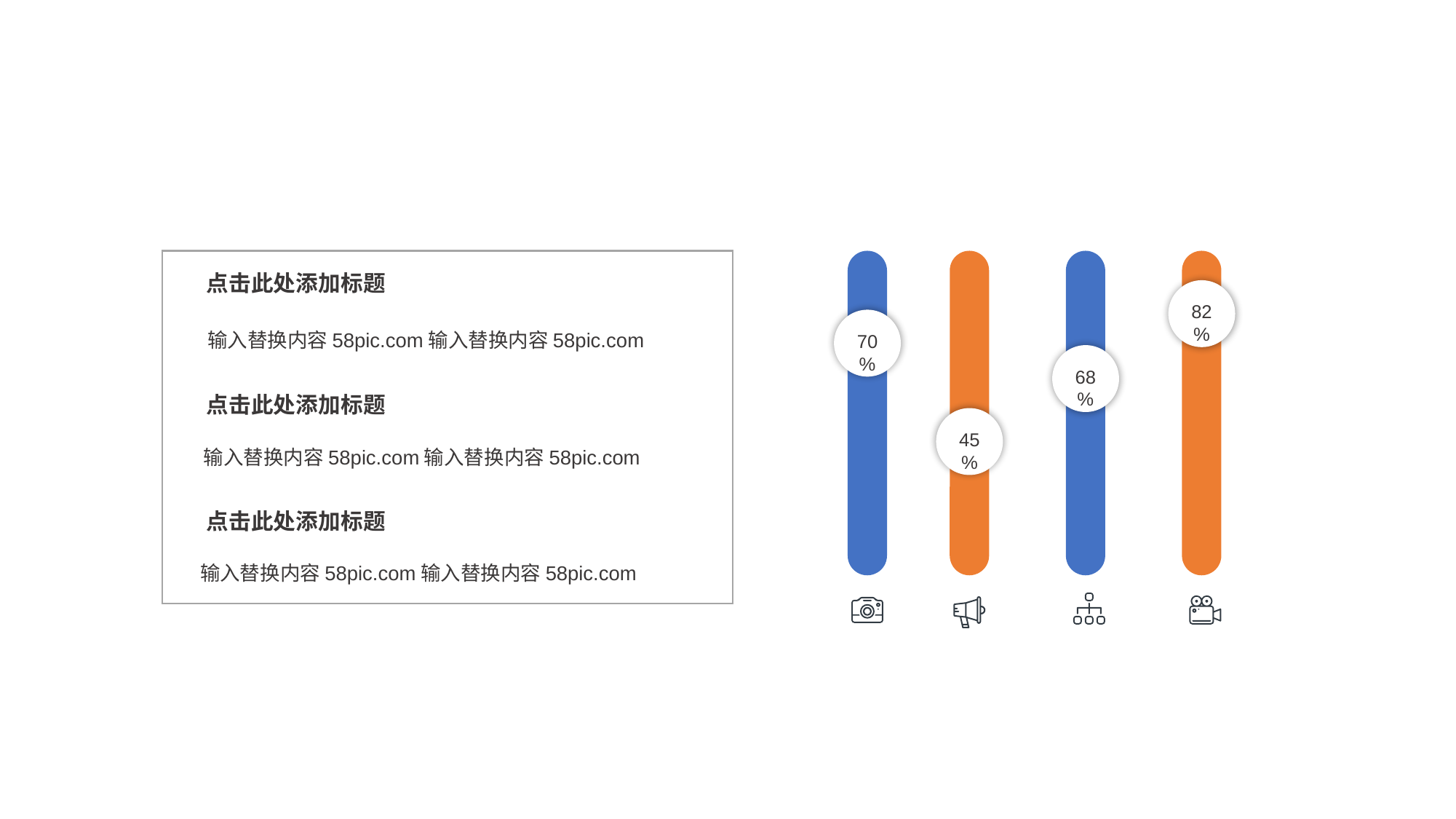

点击此处添加标题

82%

输入替换内容58pic.com输入替换内容58pic.com
70%

68%
点击此处添加标题

45%
输入替换内容58pic.com输入替换内容58pic.com
点击此处添加标题
输入替换内容58pic.com输入替换内容58pic.com